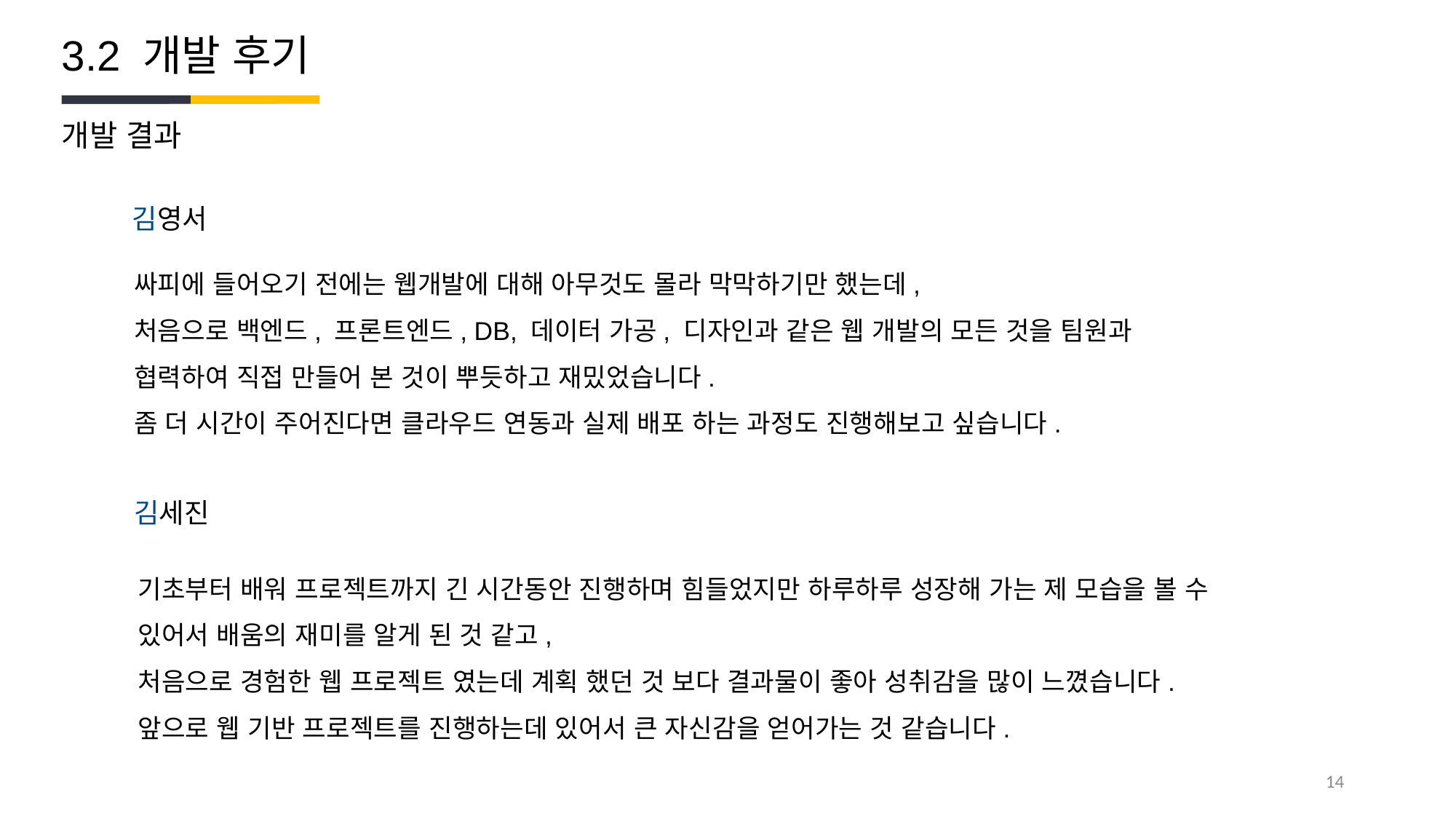

3.2 개발 후기

개발 결과
# 김영서
싸피에 들어오기 전에는 웹개발에 대해 아무것도 몰라 막막하기만 했는데,
처음으로 백엔드, 프론트엔드, DB, 데이터 가공, 디자인과 같은 웹 개발의 모든 것을 팀원과 협력하여 직접 만들어 본 것이 뿌듯하고 재밌었습니다.
좀 더 시간이 주어진다면 클라우드 연동과 실제 배포 하는 과정도 진행해보고 싶습니다.

김세진
기초부터 배워 프로젝트까지 긴 시간동안 진행하며 힘들었지만 하루하루 성장해 가는 제 모습을 볼 수 있어서 배움의 재미를 알게 된 것 같고,
처음으로 경험한 웹 프로젝트 였는데 계획 했던 것 보다 결과물이 좋아 성취감을 많이 느꼈습니다.
앞으로 웹 기반 프로젝트를 진행하는데 있어서 큰 자신감을 얻어가는 것 같습니다.
14